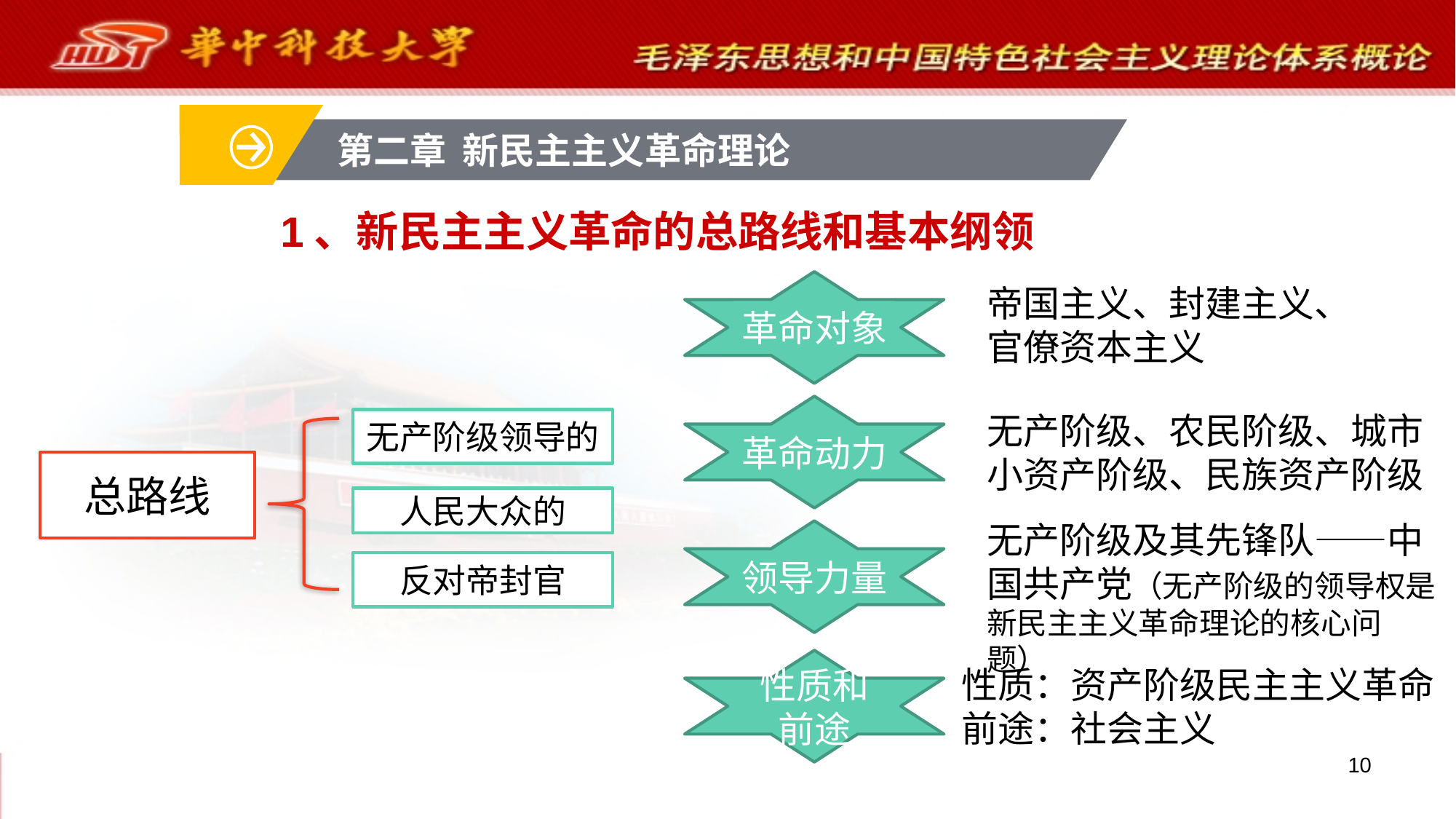

第二章  新民主主义革命理论

# 1、新民主主义革命的总路线和基本纲领
革命对象
帝国主义、封建主义、官僚资本主义
革命动力
无产阶级、农民阶级、城市小资产阶级、民族资产阶级
无产阶级领导的

总路线
人民大众的
反对帝封官
无产阶级及其先锋队——中国共产党（无产阶级的领导权是新民主主义革命理论的核心问题）
领导力量
性质和
前途
性质：资产阶级民主主义革命
前途：社会主义
10